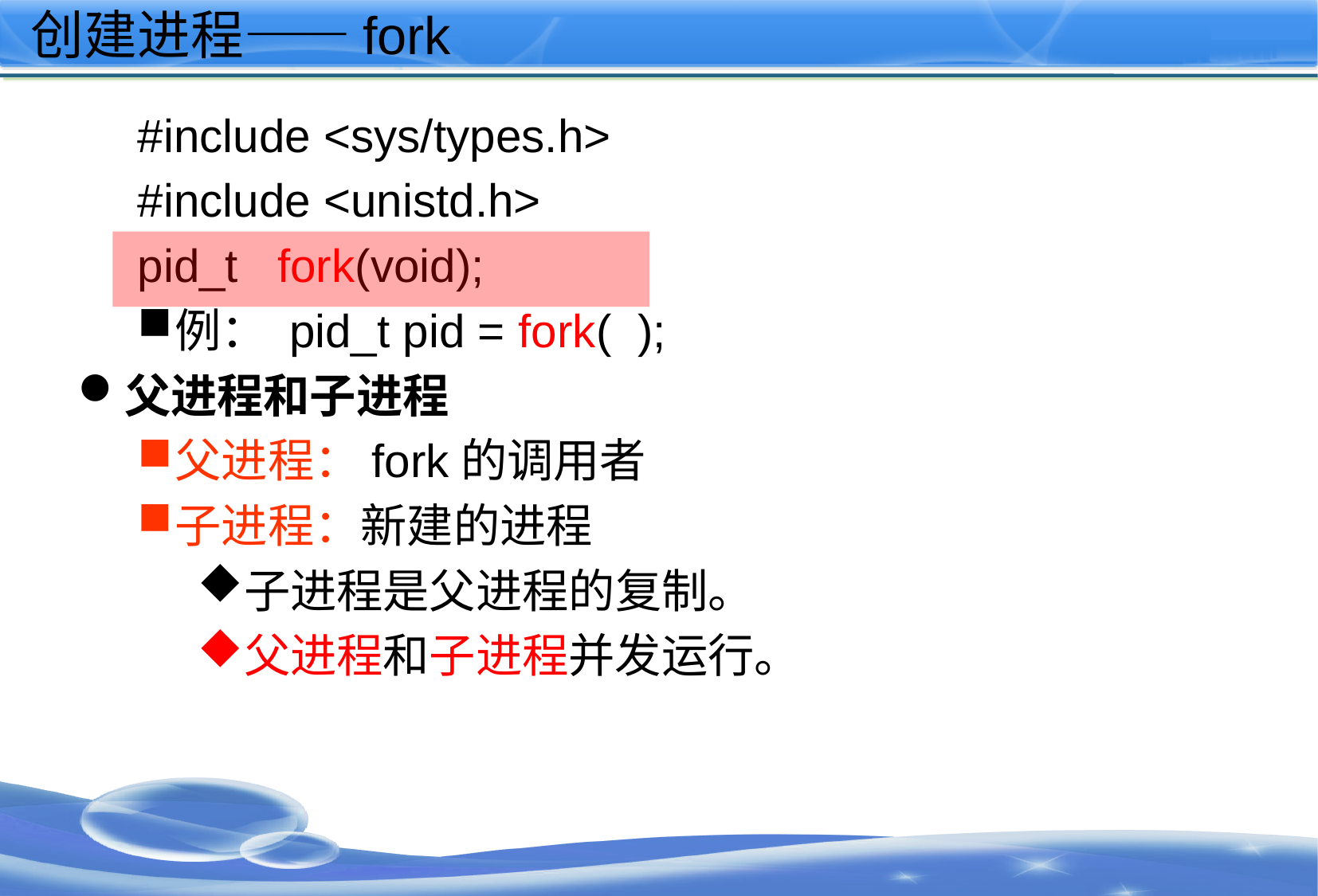

# 创建进程——fork
#include <sys/types.h>
#include <unistd.h>
pid_t   fork(void);
例： pid_t pid = fork(  );
父进程和子进程
父进程：fork的调用者
子进程：新建的进程
子进程是父进程的复制。
父进程和子进程并发运行。